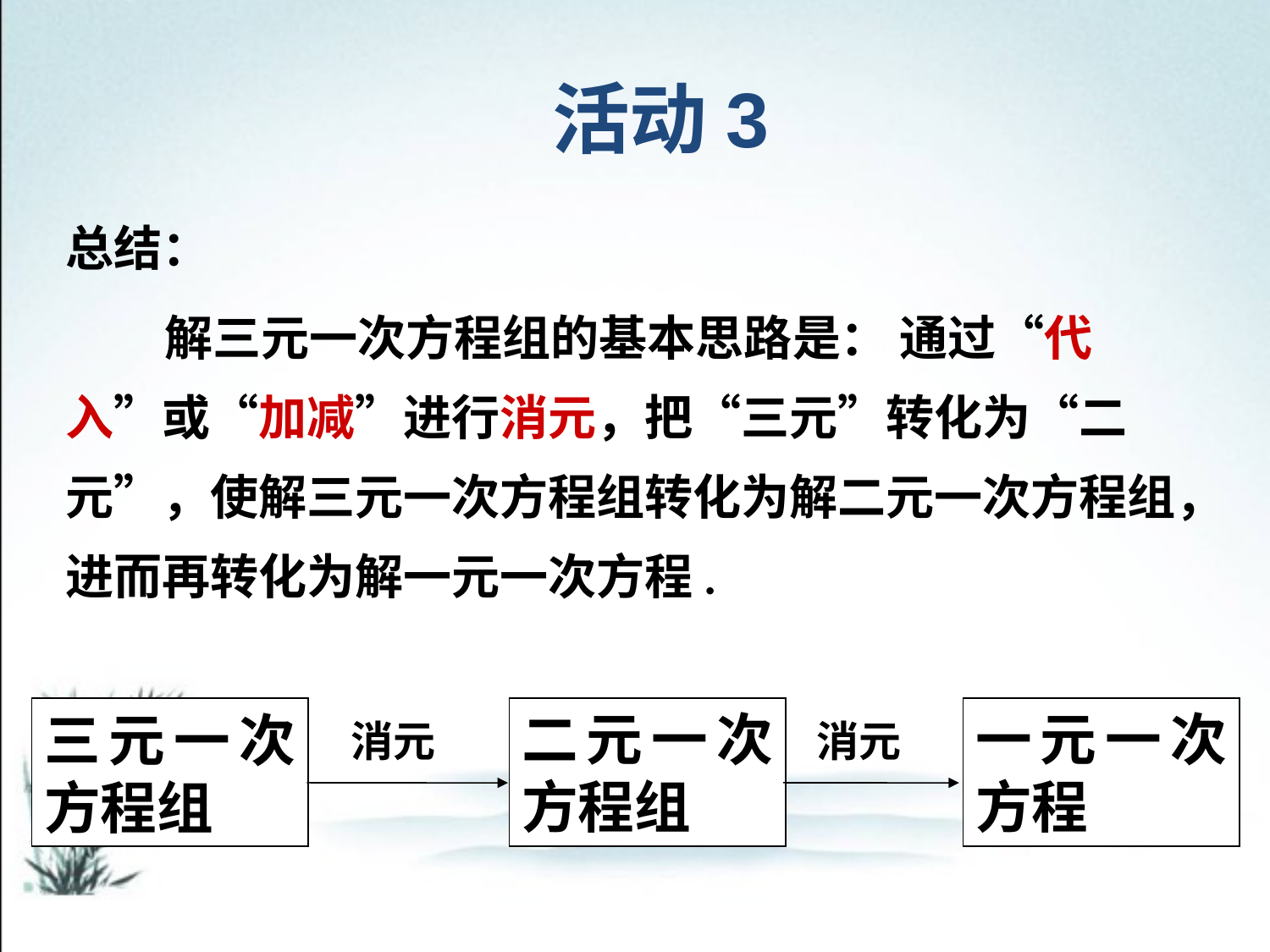

活动3
总结：
        解三元一次方程组的基本思路是： 通过“代入”或“加减”进行消元，把“三元”转化为“二元”，使解三元一次方程组转化为解二元一次方程组，进而再转化为解一元一次方程.
二元一次方程组
一元一次方程
三元一次方程组
消元
消元